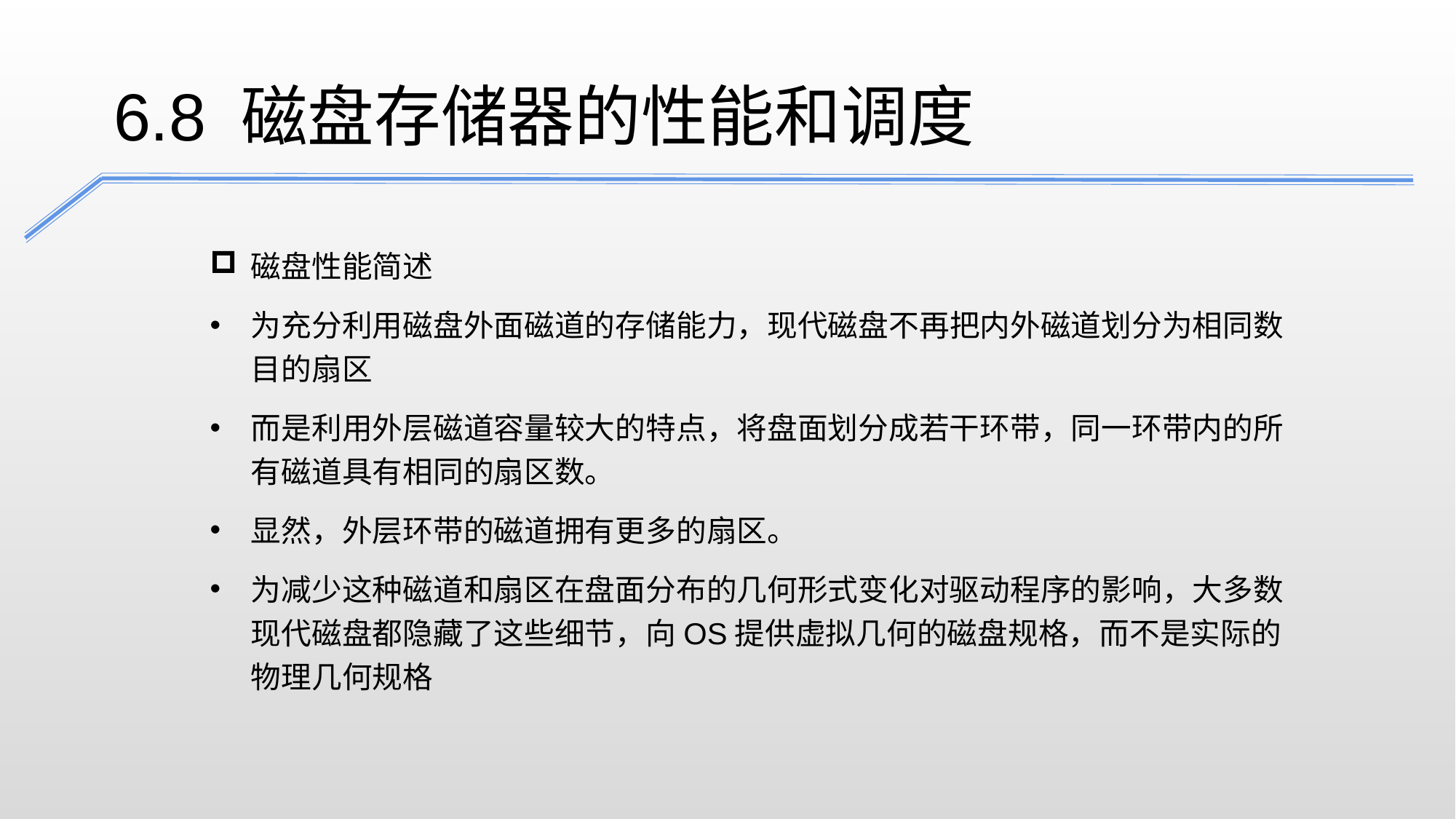

6.8 磁盘存储器的性能和调度
磁盘性能简述
为充分利用磁盘外面磁道的存储能力，现代磁盘不再把内外磁道划分为相同数目的扇区
而是利用外层磁道容量较大的特点，将盘面划分成若干环带，同一环带内的所有磁道具有相同的扇区数。
显然，外层环带的磁道拥有更多的扇区。
为减少这种磁道和扇区在盘面分布的几何形式变化对驱动程序的影响，大多数现代磁盘都隐藏了这些细节，向OS提供虚拟几何的磁盘规格，而不是实际的物理几何规格